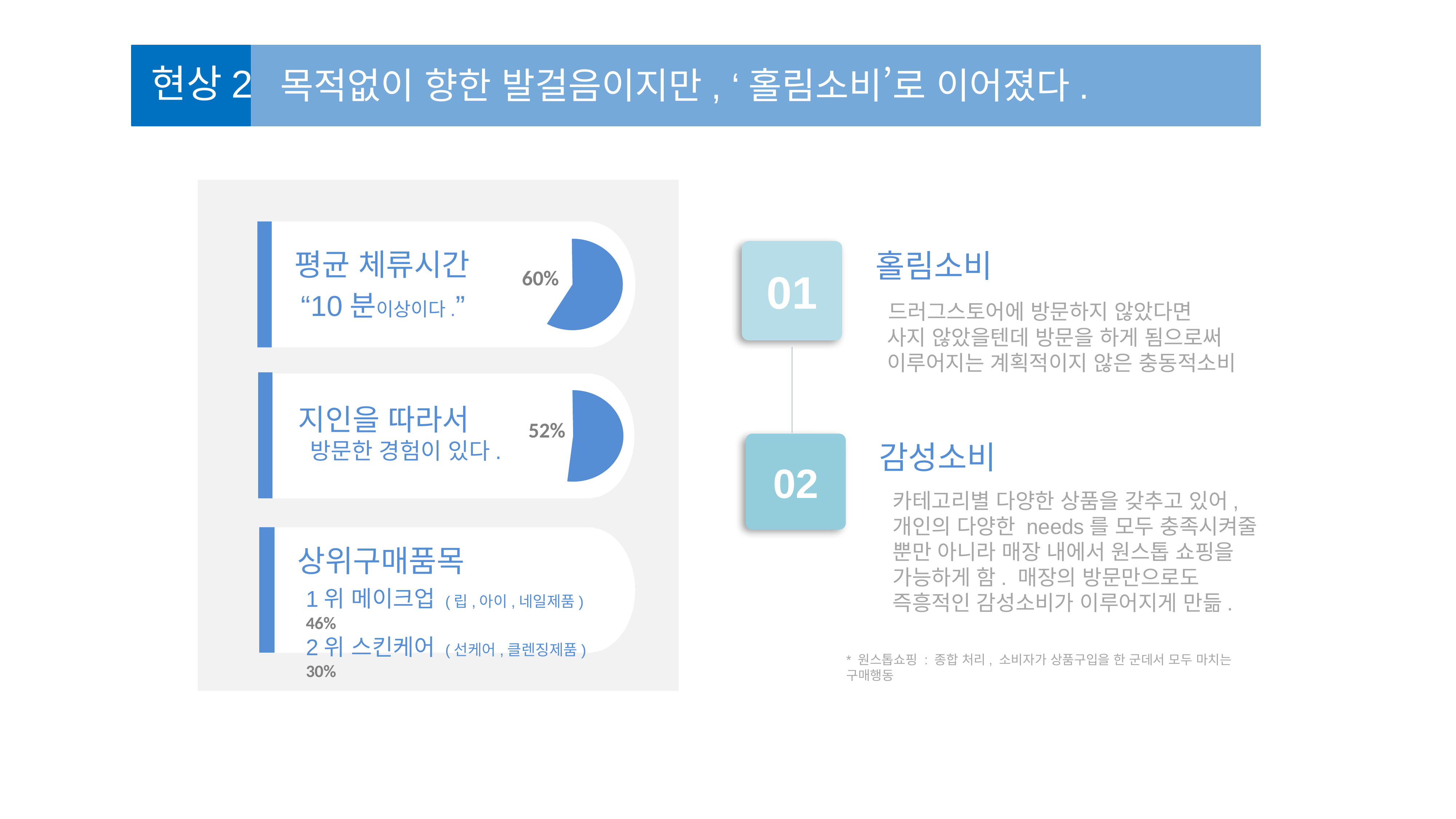

현상2

목적없이 향한 발걸음이지만, ‘홀림소비’로 이어졌다.

평균 체류시간
60%
“10분이상이다.”

01
 홀림소비

  드러그스토어에 방문하지 않았다면
  사지 않았을텐데 방문을 하게 됨으로써
  이루어지는 계획적이지 않은 충동적소비

감성소비

02
카테고리별 다양한 상품을 갖추고 있어,
개인의 다양한 needs를 모두 충족시켜줄
뿐만 아니라 매장 내에서 원스톱 쇼핑을
가능하게 함. 매장의 방문만으로도
즉흥적인 감성소비가 이루어지게 만듦.

지인을 따라서
 방문한 경험이 있다.
52%

상위구매품목
1위 메이크업 (립,아이,네일제품)   46%
2위 스킨케어 (선케어,클렌징제품)  30%

* 원스톱쇼핑 : 종합 처리, 소비자가 상품구입을 한 군데서 모두 마치는 구매행동